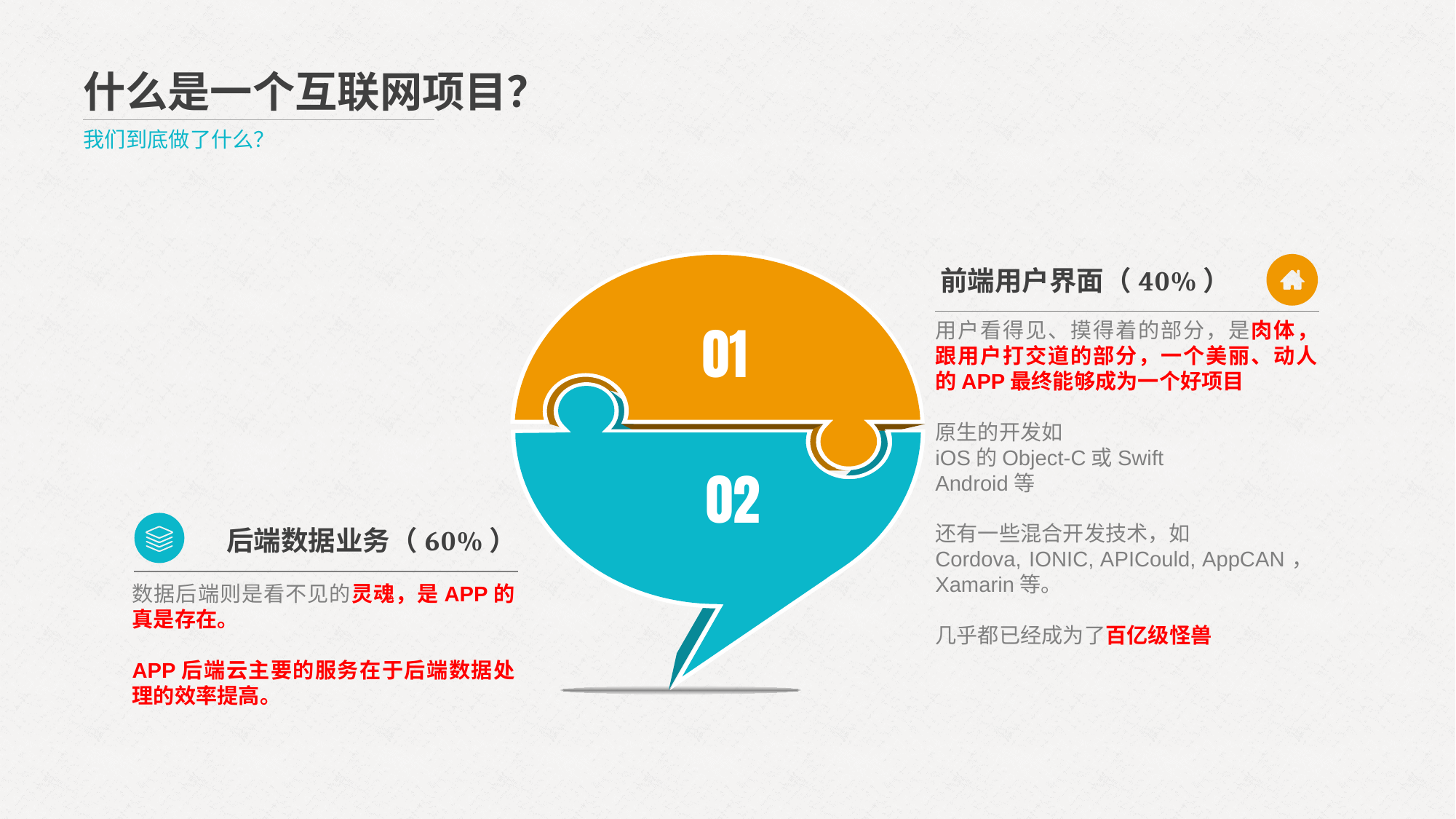

什么是一个互联网项目？
我们到底做了什么？

前端用户界面（40%）
用户看得见、摸得着的部分，是肉体，跟用户打交道的部分，一个美丽、动人的APP最终能够成为一个好项目

原生的开发如
iOS的Object-C或Swift
Android等

还有一些混合开发技术，如
Cordova, IONIC, APICould, AppCAN，Xamarin等。

几乎都已经成为了百亿级怪兽
01
02

后端数据业务（60%）
数据后端则是看不见的灵魂，是APP的真是存在。

APP后端云主要的服务在于后端数据处理的效率提高。